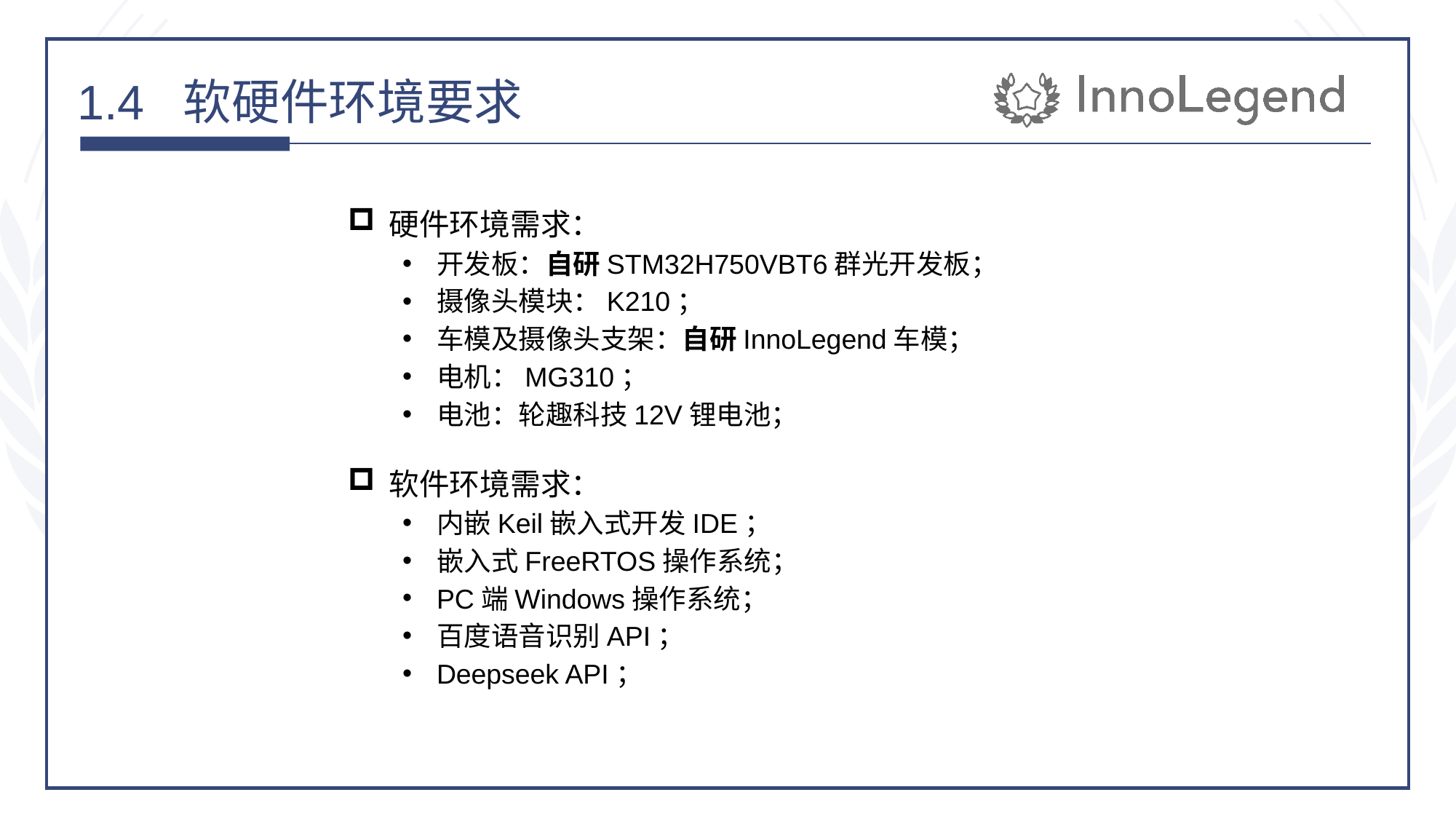

1.4  软硬件环境要求
硬件环境需求：
开发板：自研STM32H750VBT6群光开发板；
摄像头模块：K210；
车模及摄像头支架：自研InnoLegend车模；
电机：MG310；
电池：轮趣科技12V锂电池；

软件环境需求：
内嵌Keil嵌入式开发IDE；
嵌入式FreeRTOS操作系统；
PC端Windows操作系统；
百度语音识别API；
Deepseek API；